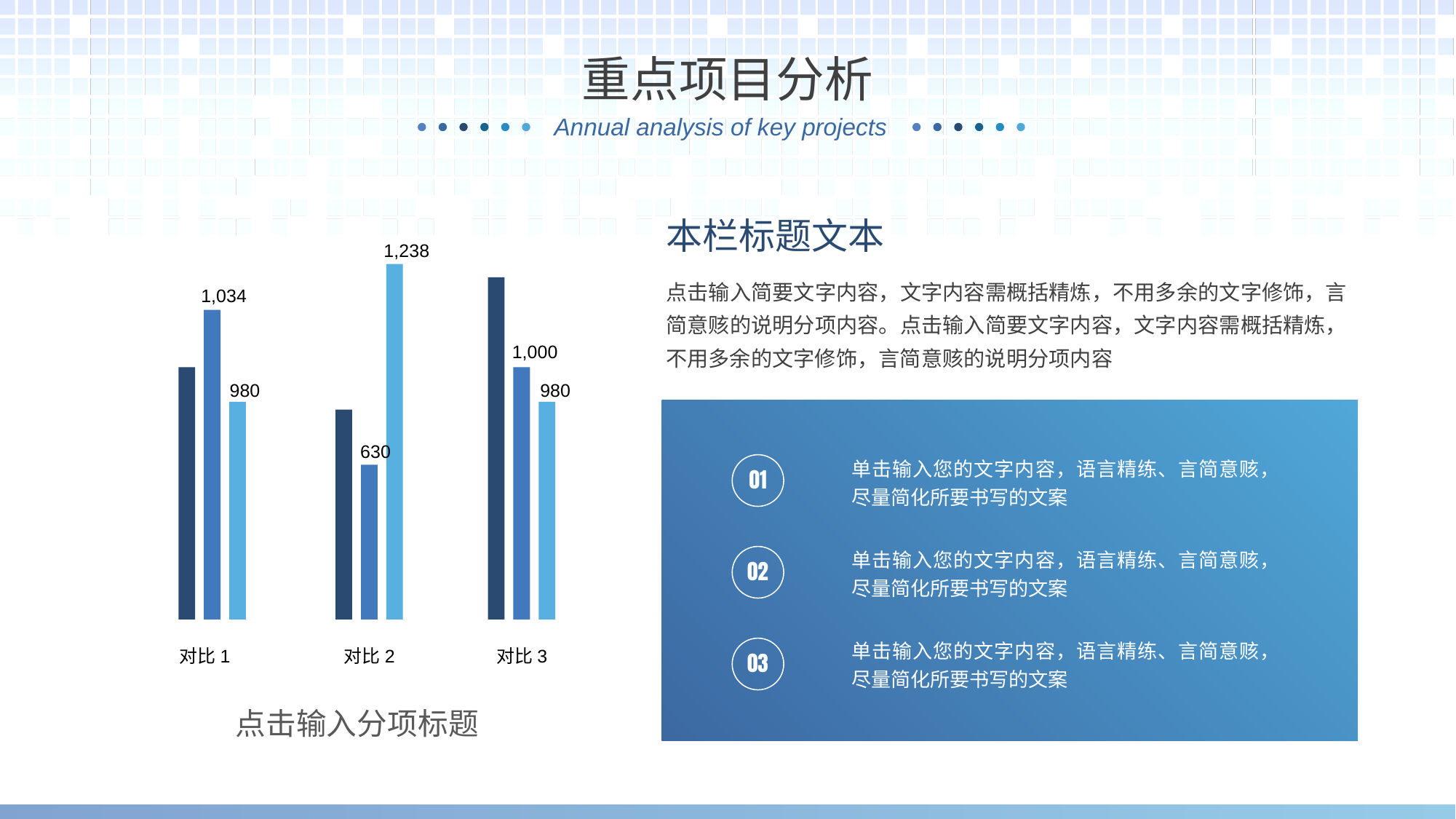

重点项目分析
本栏标题文本

1,238

点击输入简要文字内容，文字内容需概括精炼，不用多余的文字修饰，言简意赅的说明分项内容。点击输入简要文字内容，文字内容需概括精炼，不用多余的文字修饰，言简意赅的说明分项内容

1,034

1,000

980
980

630
单击输入您的文字内容，语言精练、言简意赅，尽量简化所要书写的文案
01

单击输入您的文字内容，语言精练、言简意赅，尽量简化所要书写的文案
02
单击输入您的文字内容，语言精练、言简意赅，尽量简化所要书写的文案
03
对比1
对比2
对比3
点击输入分项标题